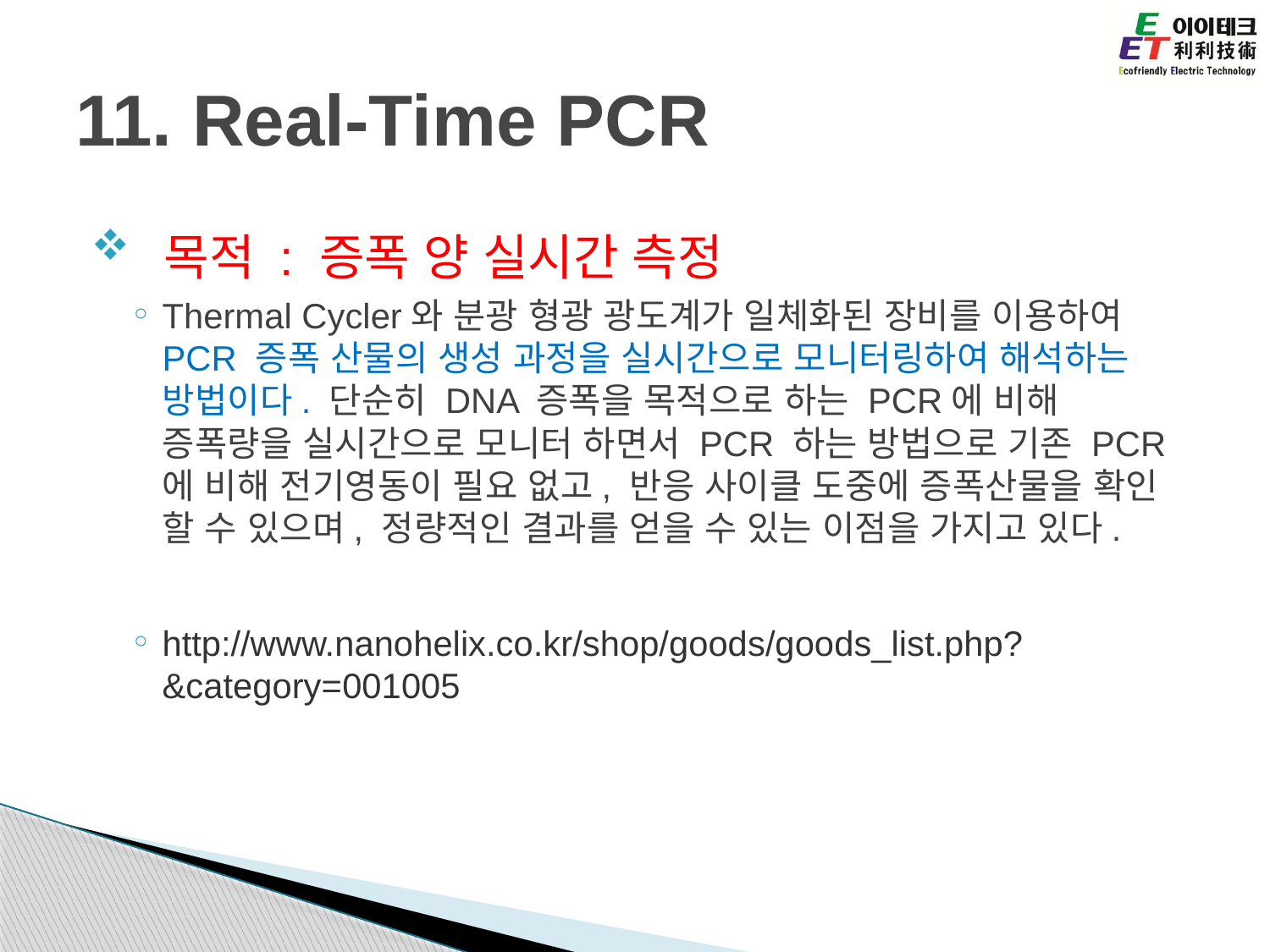

# 11. Real-Time PCR
 목적 : 증폭 양 실시간 측정
Thermal Cycler와 분광 형광 광도계가 일체화된 장비를 이용하여 PCR 증폭 산물의 생성 과정을 실시간으로 모니터링하여 해석하는 방법이다. 단순히 DNA 증폭을 목적으로 하는 PCR에 비해 증폭량을 실시간으로 모니터 하면서 PCR 하는 방법으로 기존 PCR에 비해 전기영동이 필요 없고, 반응 사이클 도중에 증폭산물을 확인 할 수 있으며, 정량적인 결과를 얻을 수 있는 이점을 가지고 있다.

http://www.nanohelix.co.kr/shop/goods/goods_list.php?&category=001005